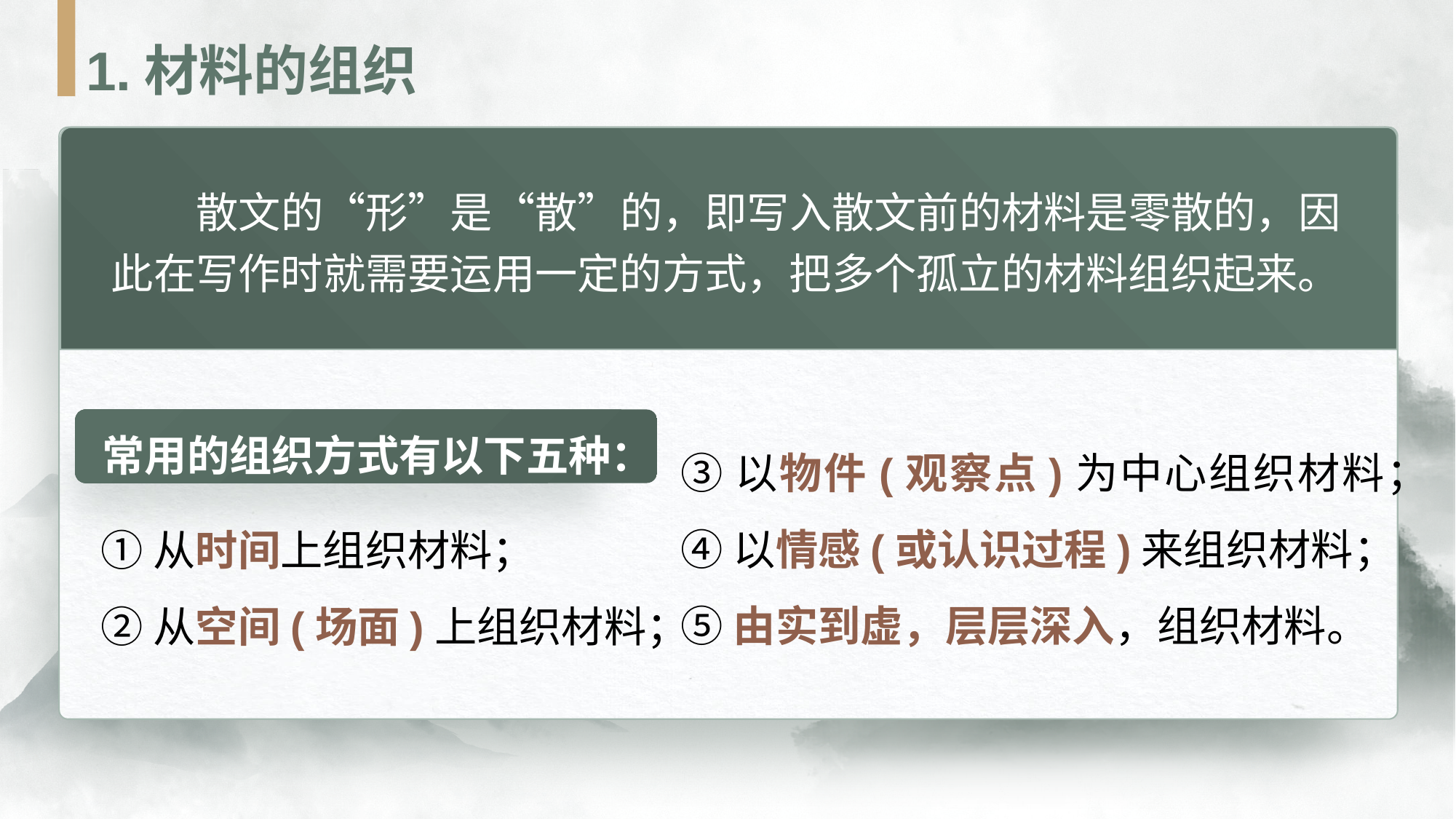

1.材料的组织

散文的“形”是“散”的，即写入散文前的材料是零散的，因此在写作时就需要运用一定的方式，把多个孤立的材料组织起来。
常用的组织方式有以下五种：

③以物件(观察点)为中心组织材料；
④以情感(或认识过程)来组织材料；
⑤由实到虚，层层深入，组织材料。
①从时间上组织材料；
②从空间(场面)上组织材料；